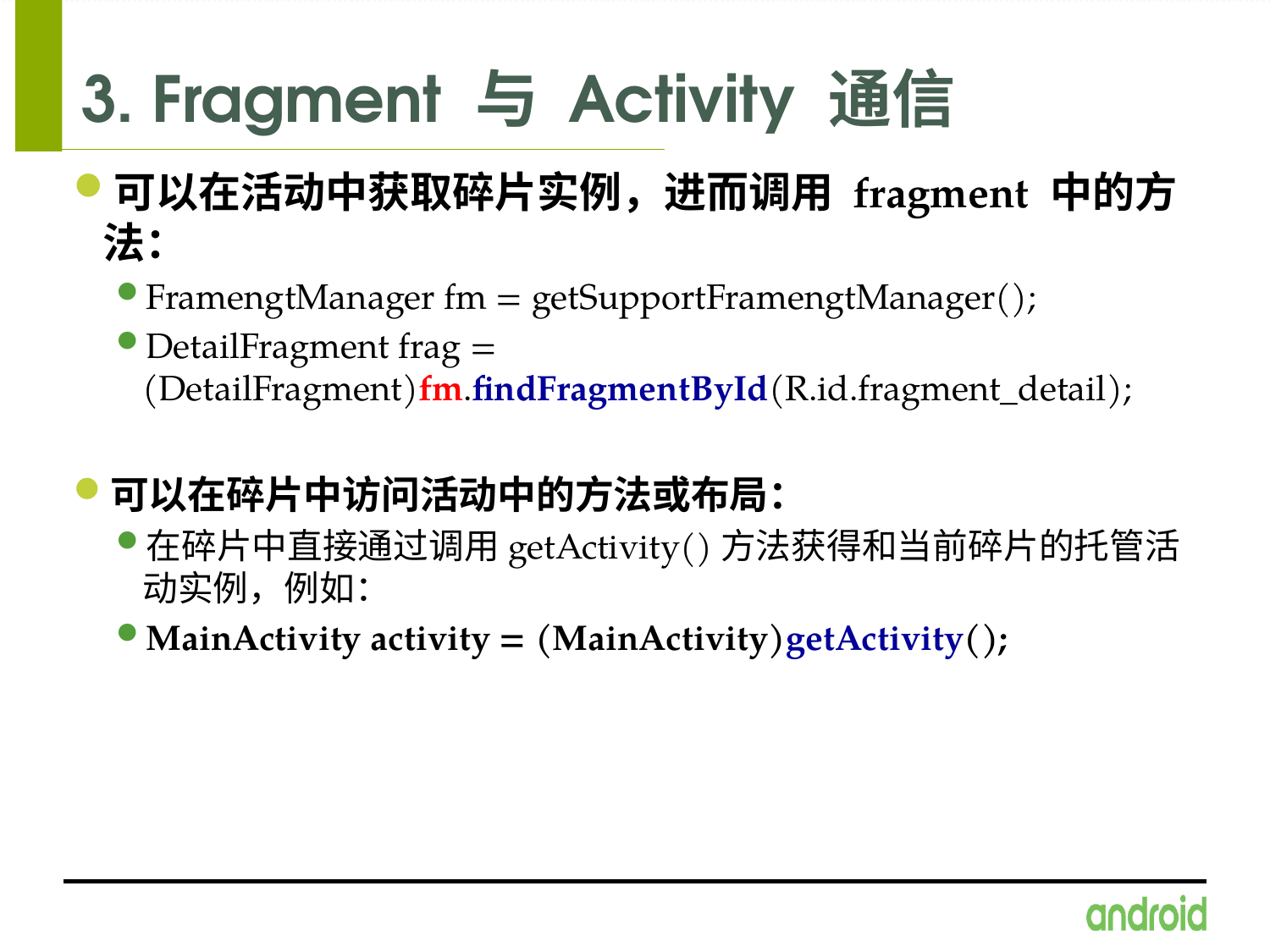

# 3. Fragment 与 Activity 通信
可以在活动中获取碎片实例，进而调用 fragment 中的方法：
FramengtManager fm = getSupportFramengtManager();
DetailFragment frag = (DetailFragment)fm.findFragmentById(R.id.fragment_detail);

可以在碎片中访问活动中的方法或布局：
在碎片中直接通过调用getActivity()方法获得和当前碎片的托管活动实例，例如：
MainActivity activity = (MainActivity)getActivity();